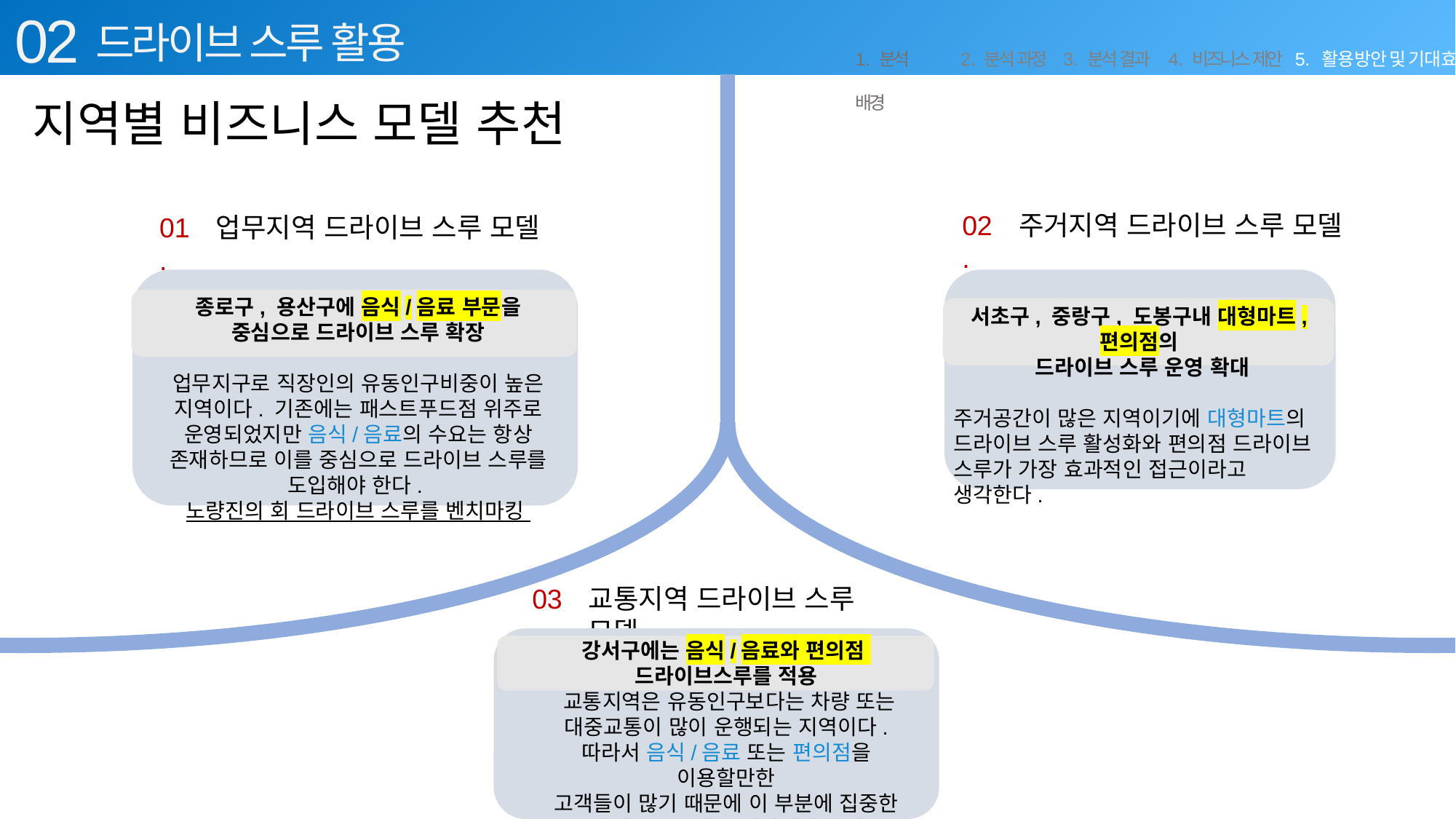

02
드라이브 스루 활용
1 .  분석 배경

2 .  분석  과정

3 .  분석  결과

4 .  비즈니스  제안

5 .  활 용 방 안  및  기 대 효 과

지역별 비즈니스 모델 추천
02.
주거지역 드라이브 스루 모델
01.
업무지역 드라이브 스루 모델

종로구, 용산구에 음식/음료 부문을
중심으로 드라이브 스루 확장
업무지구로 직장인의 유동인구비중이 높은 지역이다. 기존에는 패스트푸드점 위주로 운영되었지만 음식/음료의 수요는 항상 존재하므로 이를 중심으로 드라이브 스루를 도입해야 한다.
노량진의 회 드라이브 스루를 벤치마킹

서초구, 중랑구, 도봉구내 대형마트, 편의점의
 드라이브 스루 운영 확대
주거공간이 많은 지역이기에 대형마트의
드라이브 스루 활성화와 편의점 드라이브
스루가 가장 효과적인 접근이라고 생각한다.
03.
교통지역 드라이브 스루 모델

강서구에는 음식/음료와 편의점
드라이브스루를 적용
 교통지역은 유동인구보다는 차량 또는
대중교통이 많이 운행되는 지역이다.
따라서 음식/음료 또는 편의점을 이용할만한
고객들이 많기 때문에 이 부분에 집중한 드라이브 스루가 운영되어야 한다.